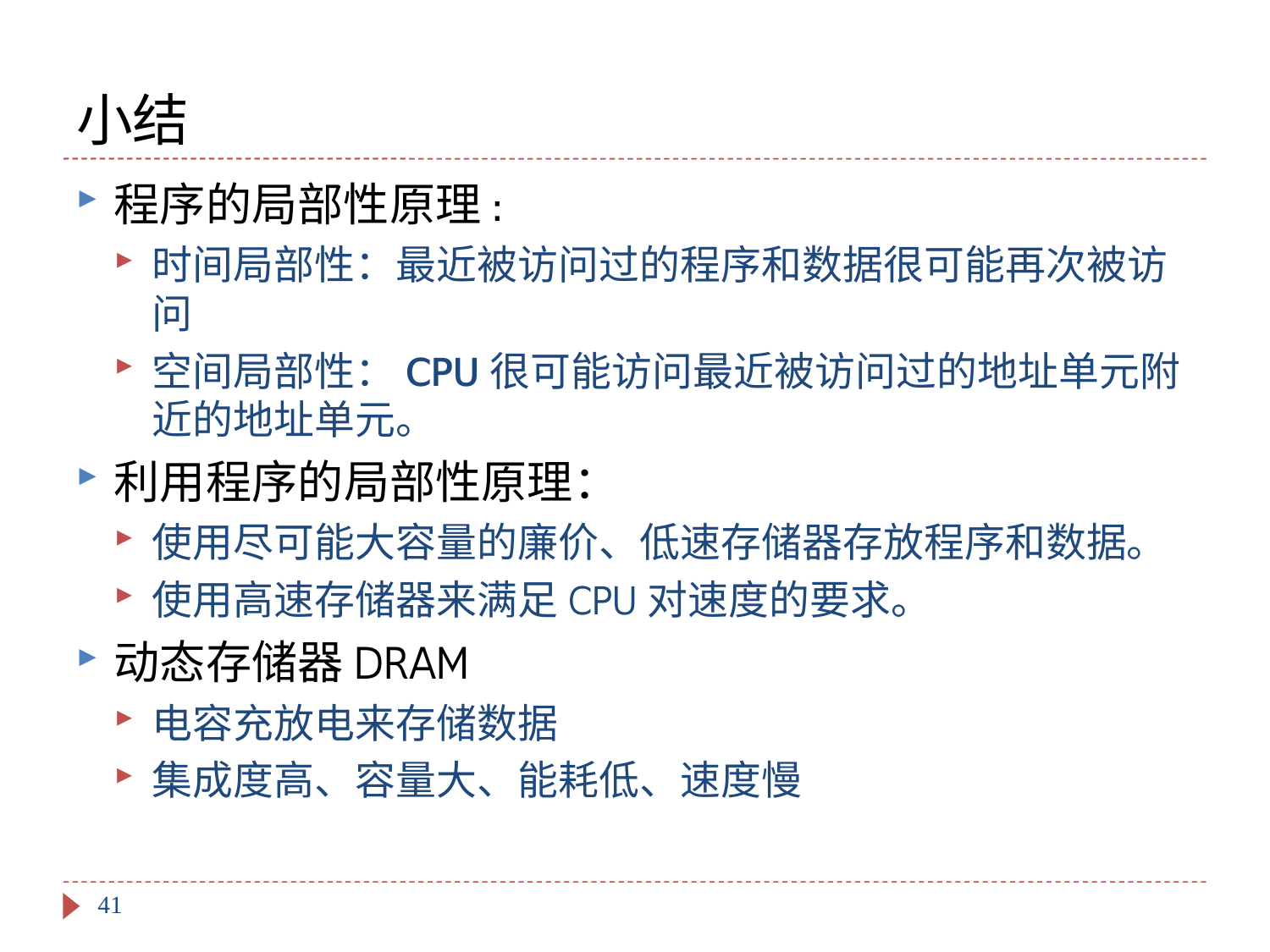

# 小结
程序的局部性原理:
时间局部性：最近被访问过的程序和数据很可能再次被访问
空间局部性：CPU很可能访问最近被访问过的地址单元附近的地址单元。
利用程序的局部性原理：
使用尽可能大容量的廉价、低速存储器存放程序和数据。
使用高速存储器来满足CPU对速度的要求。
动态存储器DRAM
电容充放电来存储数据
集成度高、容量大、能耗低、速度慢

41